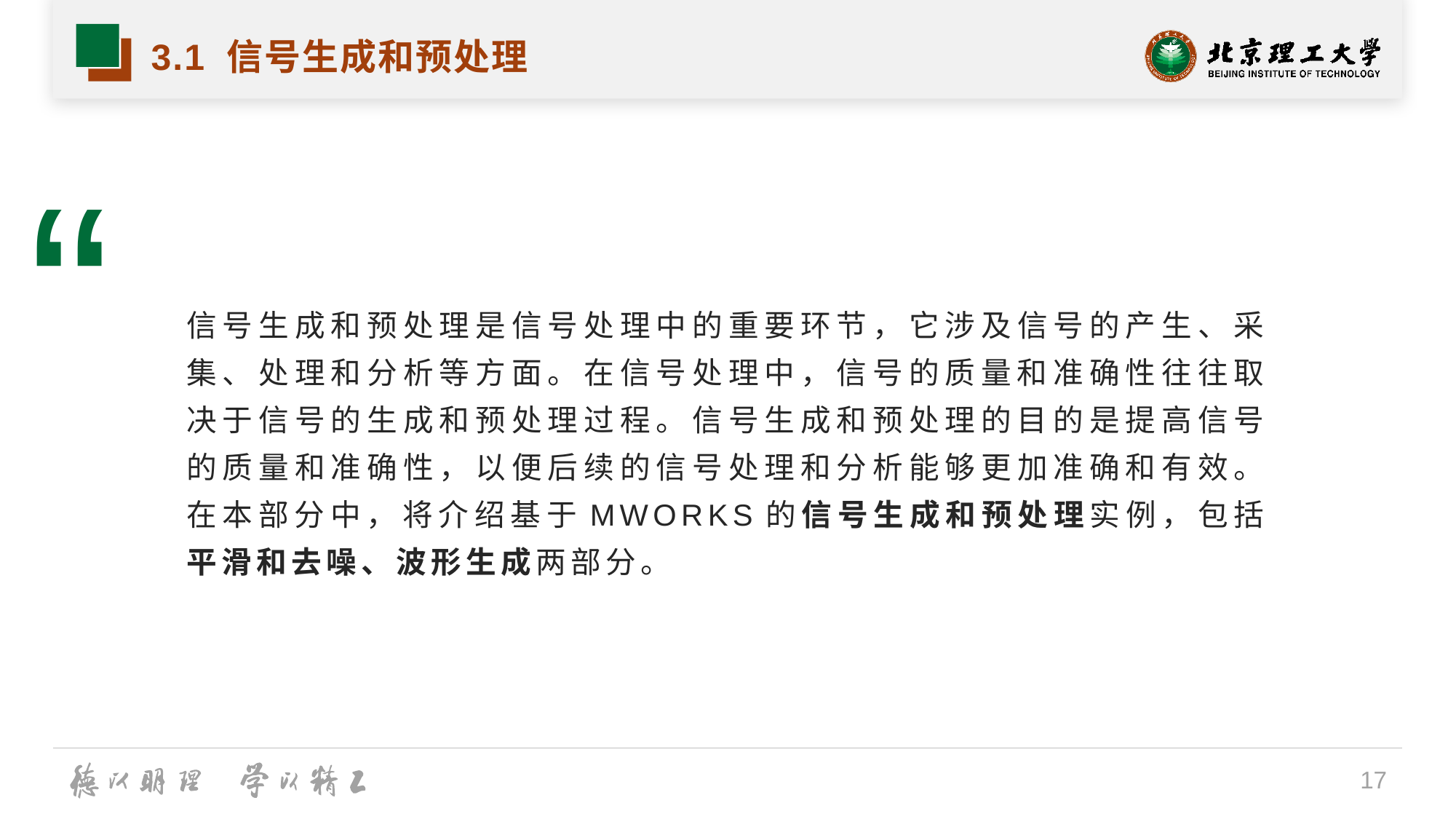

# 3.1 信号生成和预处理
“

信号生成和预处理是信号处理中的重要环节，它涉及信号的产生、采集、处理和分析等方面。在信号处理中，信号的质量和准确性往往取决于信号的生成和预处理过程。信号生成和预处理的目的是提高信号的质量和准确性，以便后续的信号处理和分析能够更加准确和有效。在本部分中，将介绍基于MWORKS的信号生成和预处理实例，包括平滑和去噪、波形生成两部分。